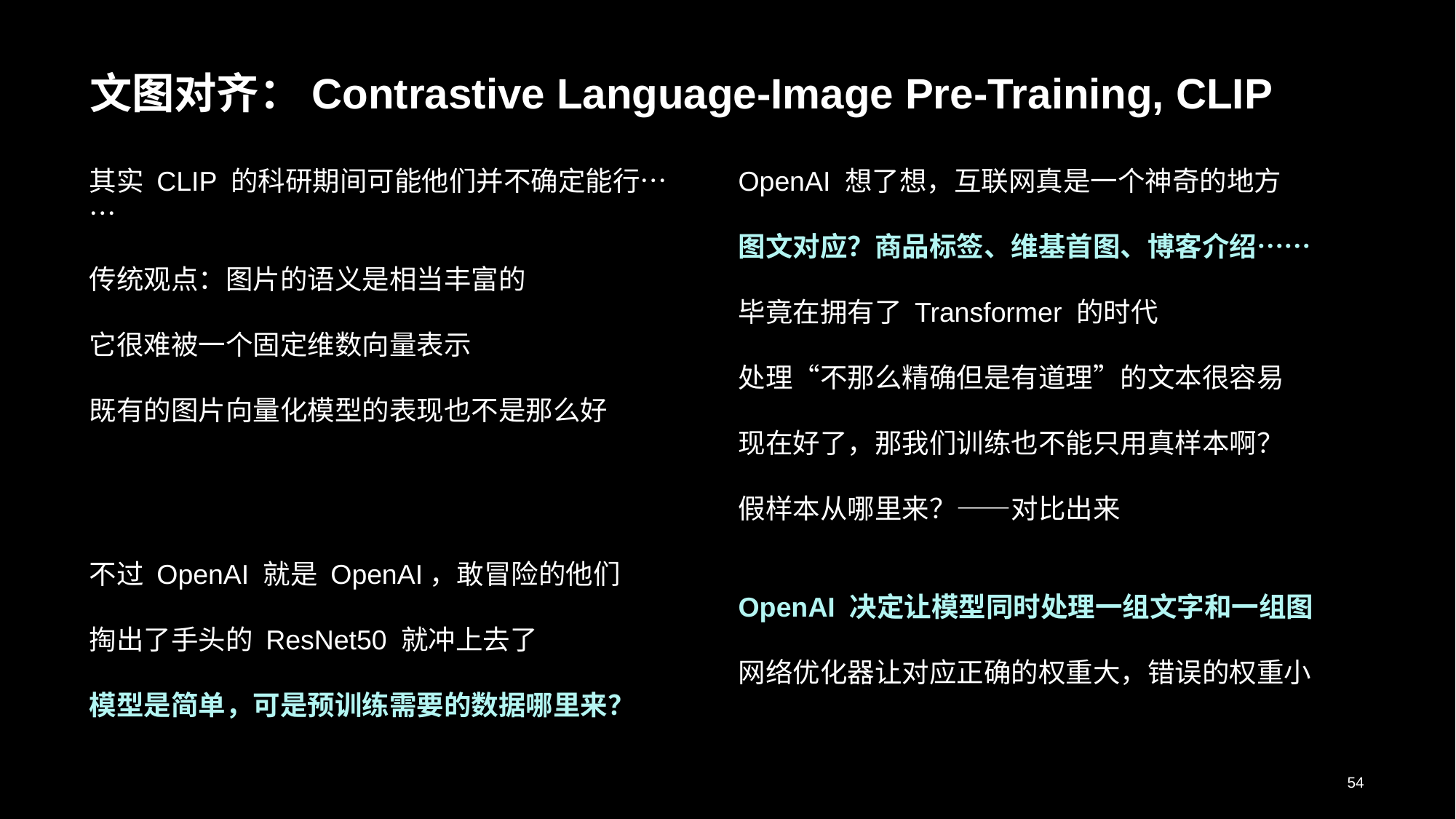

# 文图对齐：Contrastive Language-Image Pre-Training, CLIP
OpenAI 想了想，互联网真是一个神奇的地方

图文对应？商品标签、维基首图、博客介绍……

毕竟在拥有了 Transformer 的时代

处理“不那么精确但是有道理”的文本很容易

现在好了，那我们训练也不能只用真样本啊？

假样本从哪里来？——对比出来

OpenAI 决定让模型同时处理一组文字和一组图

网络优化器让对应正确的权重大，错误的权重小
其实 CLIP 的科研期间可能他们并不确定能行……

传统观点：图片的语义是相当丰富的

它很难被一个固定维数向量表示

既有的图片向量化模型的表现也不是那么好

不过 OpenAI 就是 OpenAI，敢冒险的他们

掏出了手头的 ResNet50 就冲上去了

模型是简单，可是预训练需要的数据哪里来？
54